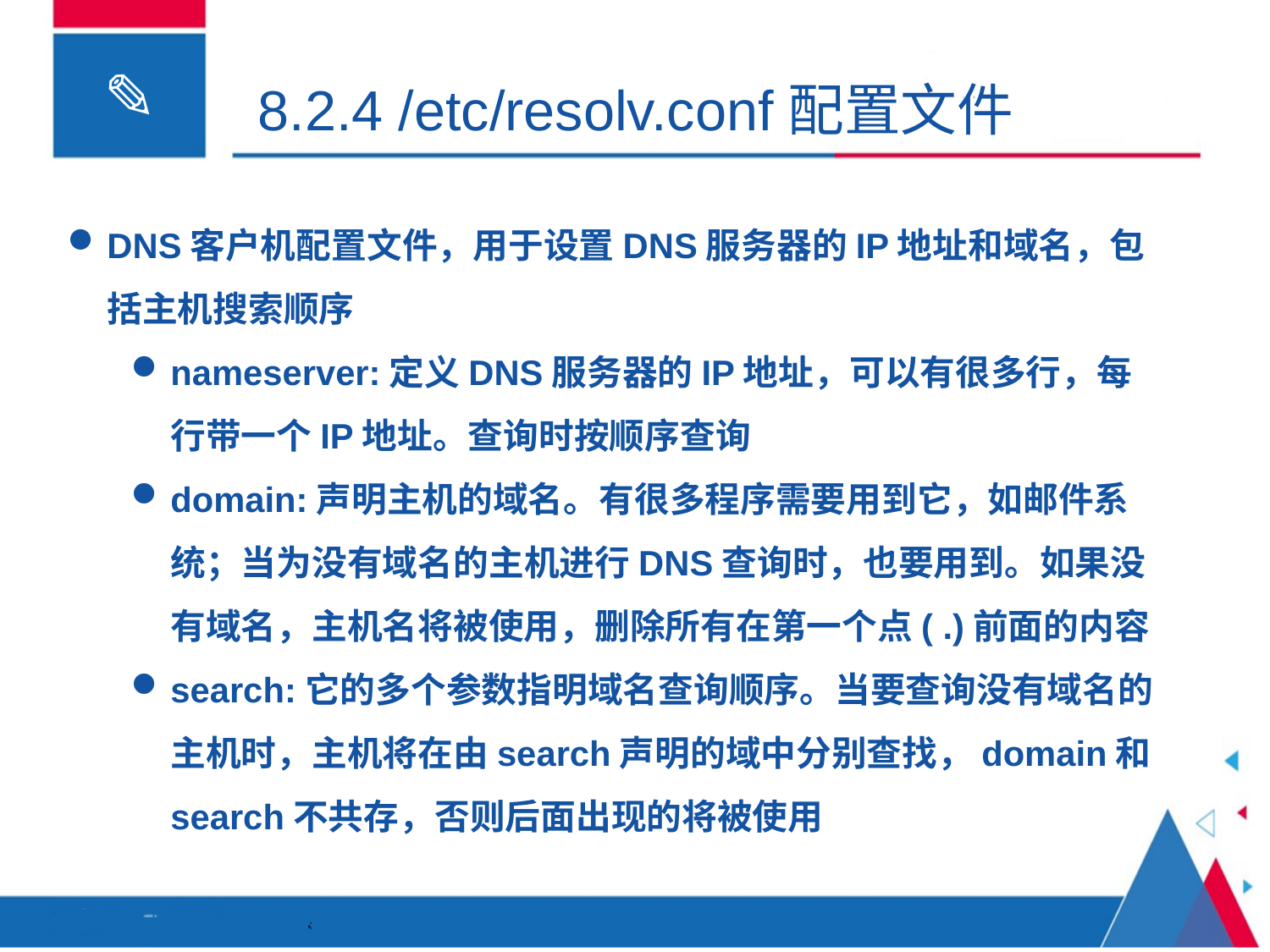

8.2.4 /etc/resolv.conf配置文件
DNS客户机配置文件，用于设置DNS服务器的IP地址和域名，包括主机搜索顺序
nameserver:定义DNS服务器的IP地址，可以有很多行，每行带一个IP地址。查询时按顺序查询
domain:声明主机的域名。有很多程序需要用到它，如邮件系统；当为没有域名的主机进行DNS查询时，也要用到。如果没有域名，主机名将被使用，删除所有在第一个点( .)前面的内容
search:它的多个参数指明域名查询顺序。当要查询没有域名的主机时，主机将在由search声明的域中分别查找，domain和search不共存，否则后面出现的将被使用